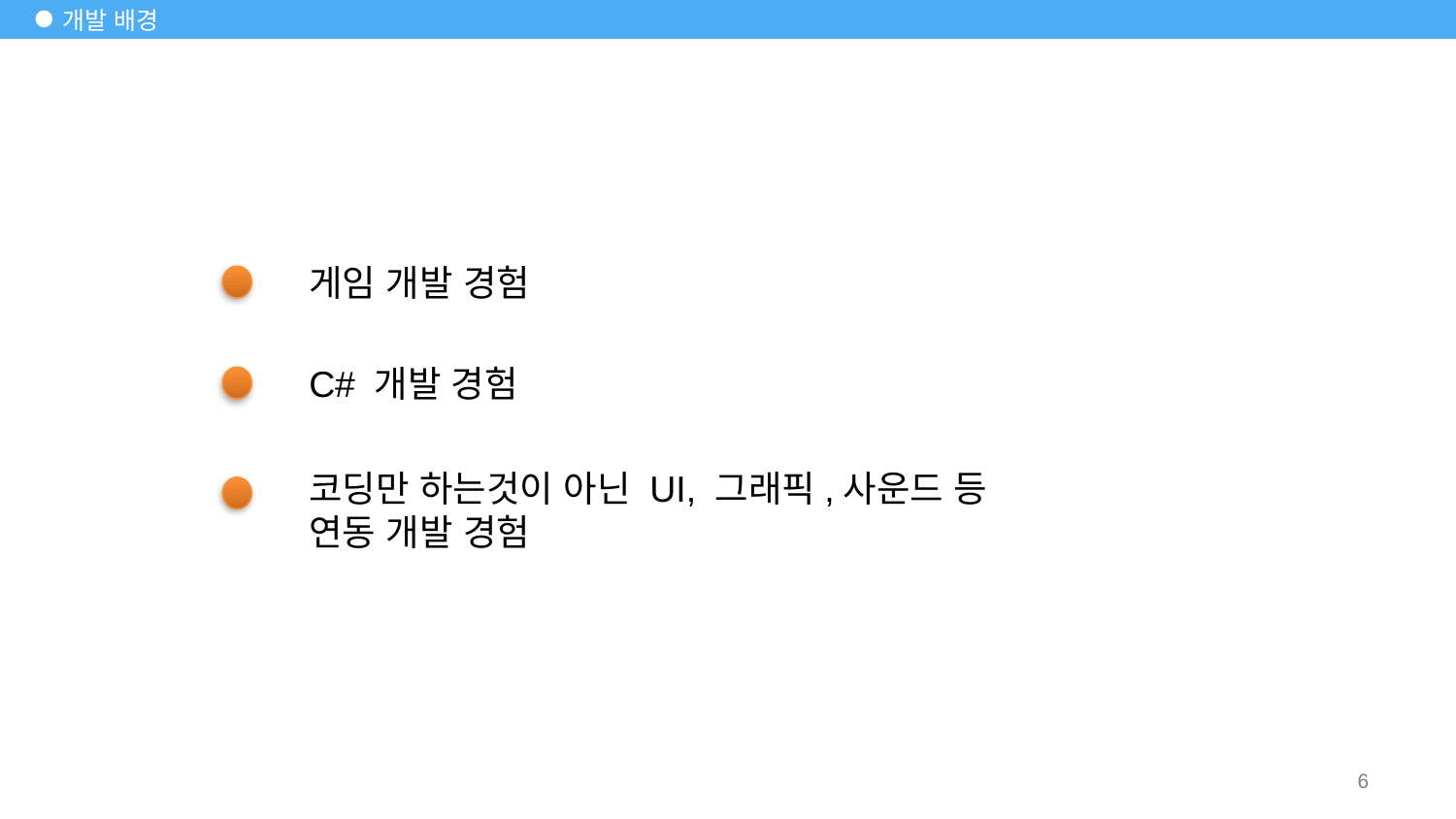

# 개발 배경
게임 개발 경험

C# 개발 경험

코딩만 하는것이 아닌 UI, 그래픽,사운드 등
연동 개발 경험

6